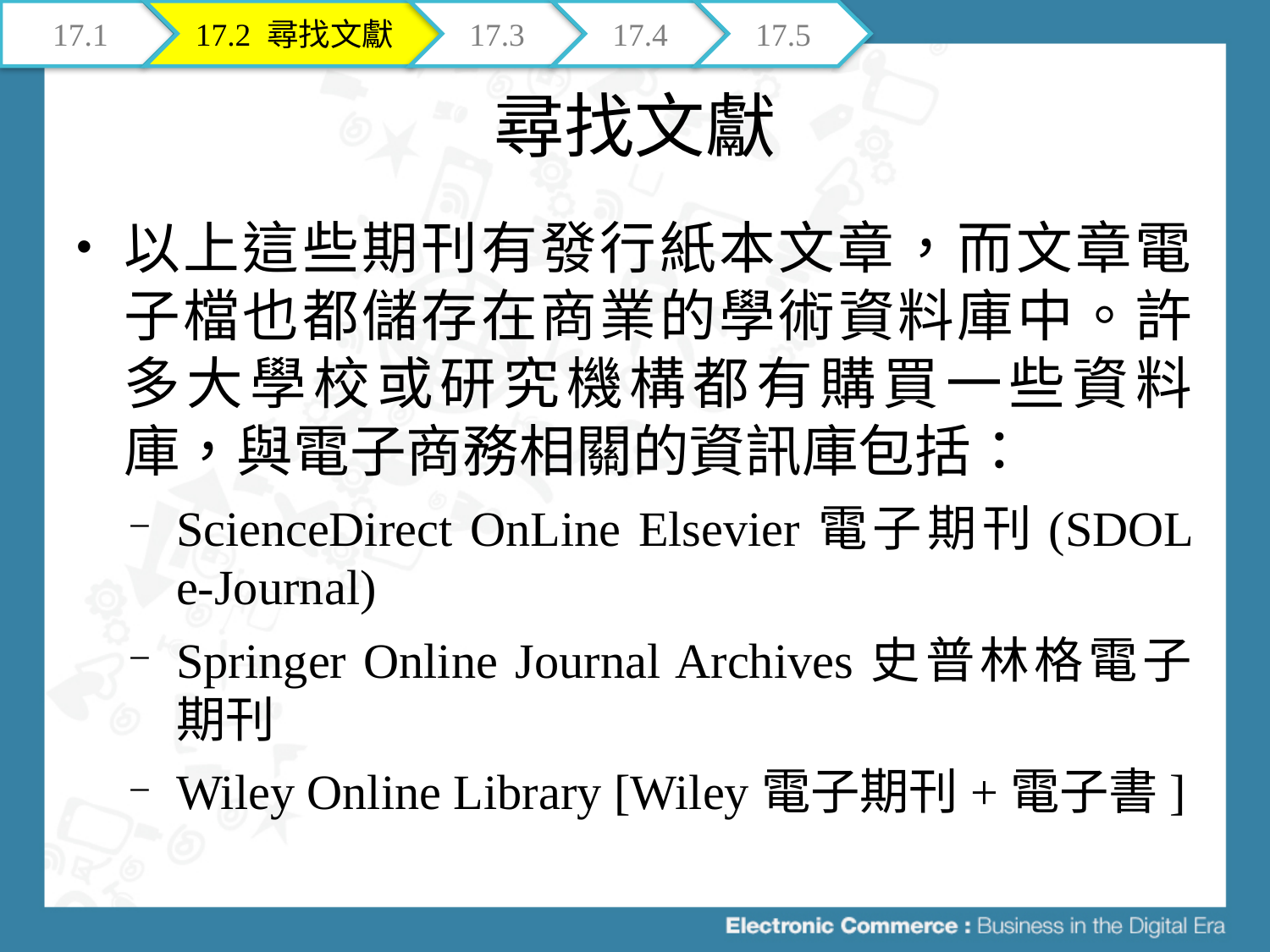

17.1
17.2 尋找文獻
17.3
17.4
17.5
# 尋找文獻
以上這些期刊有發行紙本文章，而文章電子檔也都儲存在商業的學術資料庫中。許多大學校或研究機構都有購買一些資料庫，與電子商務相關的資訊庫包括：
ScienceDirect OnLine Elsevier電子期刊(SDOL e-Journal)
Springer Online Journal Archives史普林格電子期刊
Wiley Online Library [Wiley電子期刊+電子書]